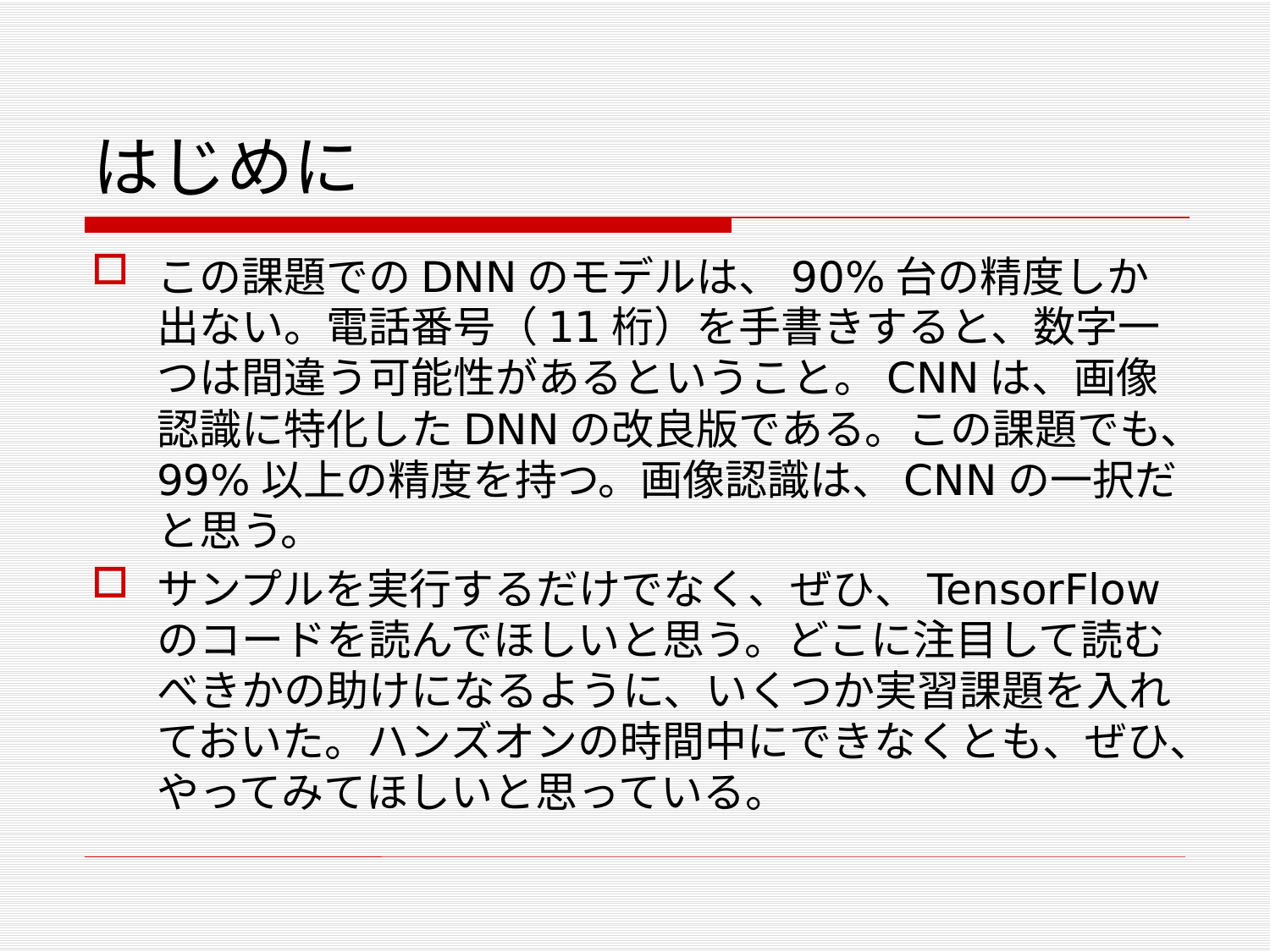

# はじめに
この課題でのDNNのモデルは、90%台の精度しか出ない。電話番号（11桁）を手書きすると、数字一つは間違う可能性があるということ。CNNは、画像認識に特化したDNNの改良版である。この課題でも、99%以上の精度を持つ。画像認識は、CNNの一択だと思う。
サンプルを実行するだけでなく、ぜひ、TensorFlowのコードを読んでほしいと思う。どこに注目して読むべきかの助けになるように、いくつか実習課題を入れておいた。ハンズオンの時間中にできなくとも、ぜひ、やってみてほしいと思っている。